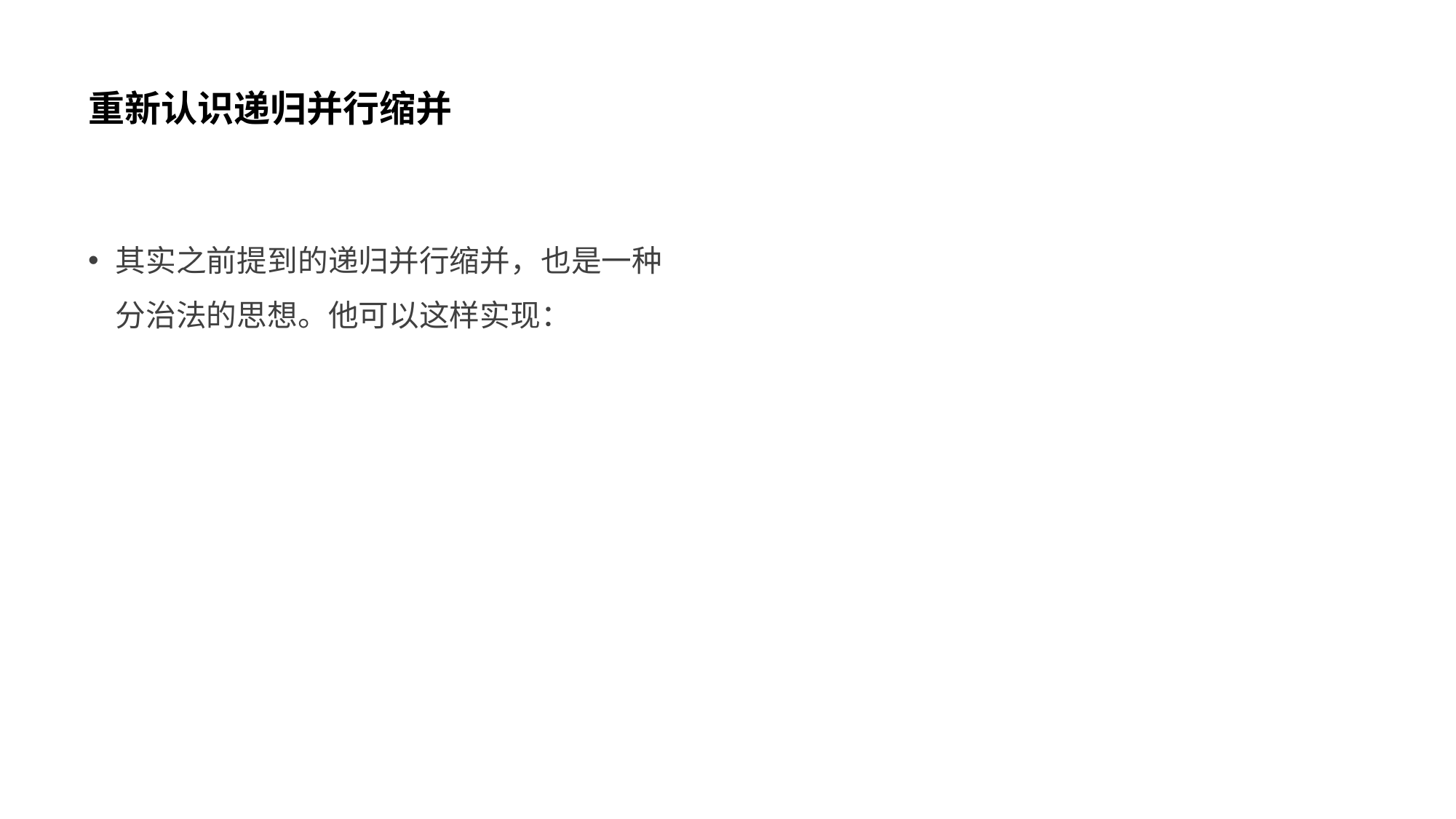

# 重新认识递归并行缩并
其实之前提到的递归并行缩并，也是一种分治法的思想。他可以这样实现：